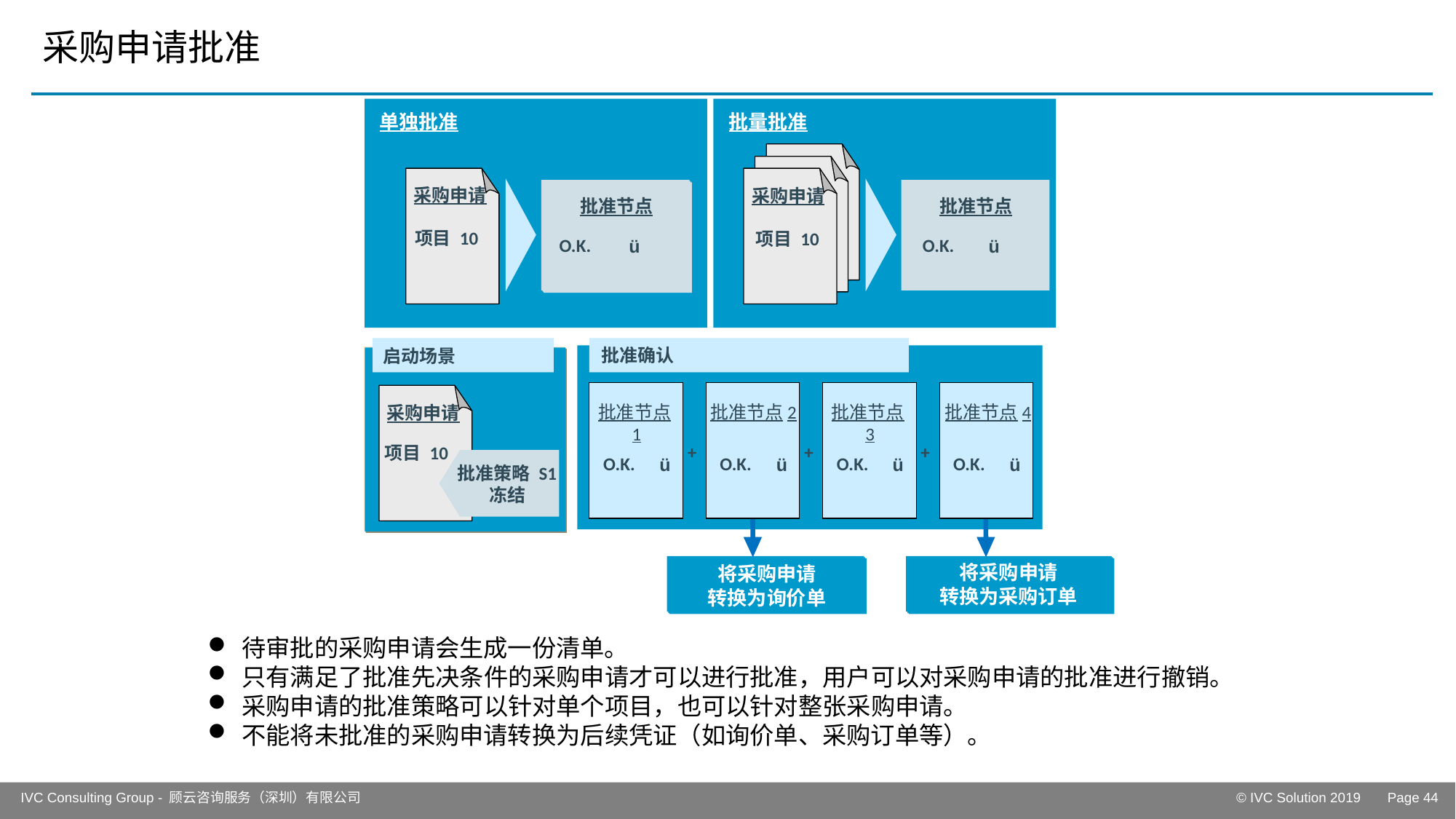

# 采购申请批准

单独批准
批量批准

采购申请
采购申请

批准节点
批准节点
项目 10
项目 10
O.K.
O.K.
ü
ü

批准确认
启动场景

批准节点1
批准节点2
批准节点3
批准节点4
采购申请

+
+
+
项目 10

O.K.
O.K.
O.K.
O.K.
ü
ü
ü
ü
批准策略 S1
冻结

将采购申请
转换为采购订单
将采购申请
转换为询价单

R

待审批的采购申请会生成一份清单。
只有满足了批准先决条件的采购申请才可以进行批准，用户可以对采购申请的批准进行撤销。
采购申请的批准策略可以针对单个项目，也可以针对整张采购申请。
不能将未批准的采购申请转换为后续凭证（如询价单、采购订单等）。